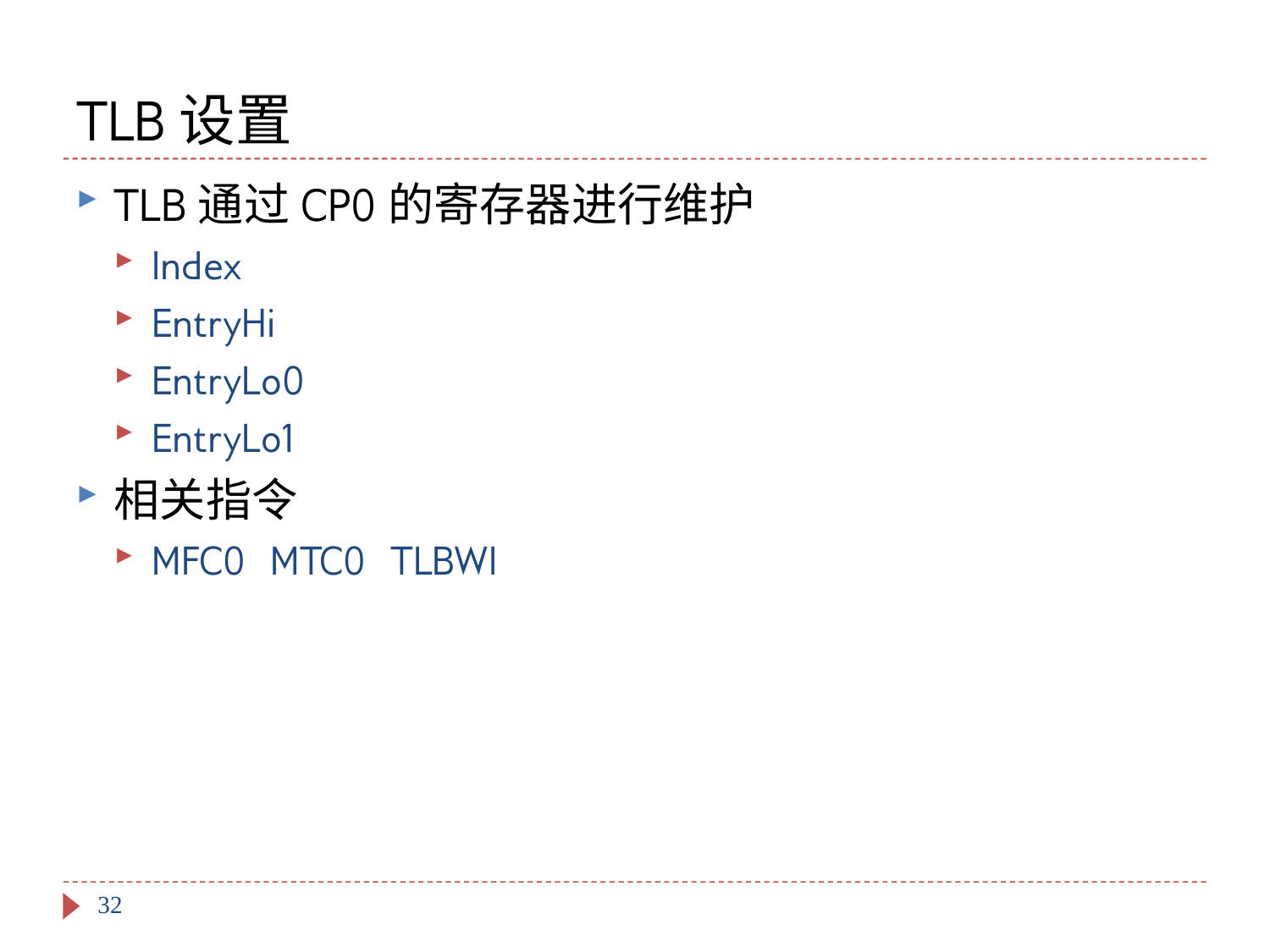

# TLB设置
TLB通过CP0的寄存器进行维护
Index
EntryHi
EntryLo0
EntryLo1
相关指令
MFC0  MTC0  TLBWI

32